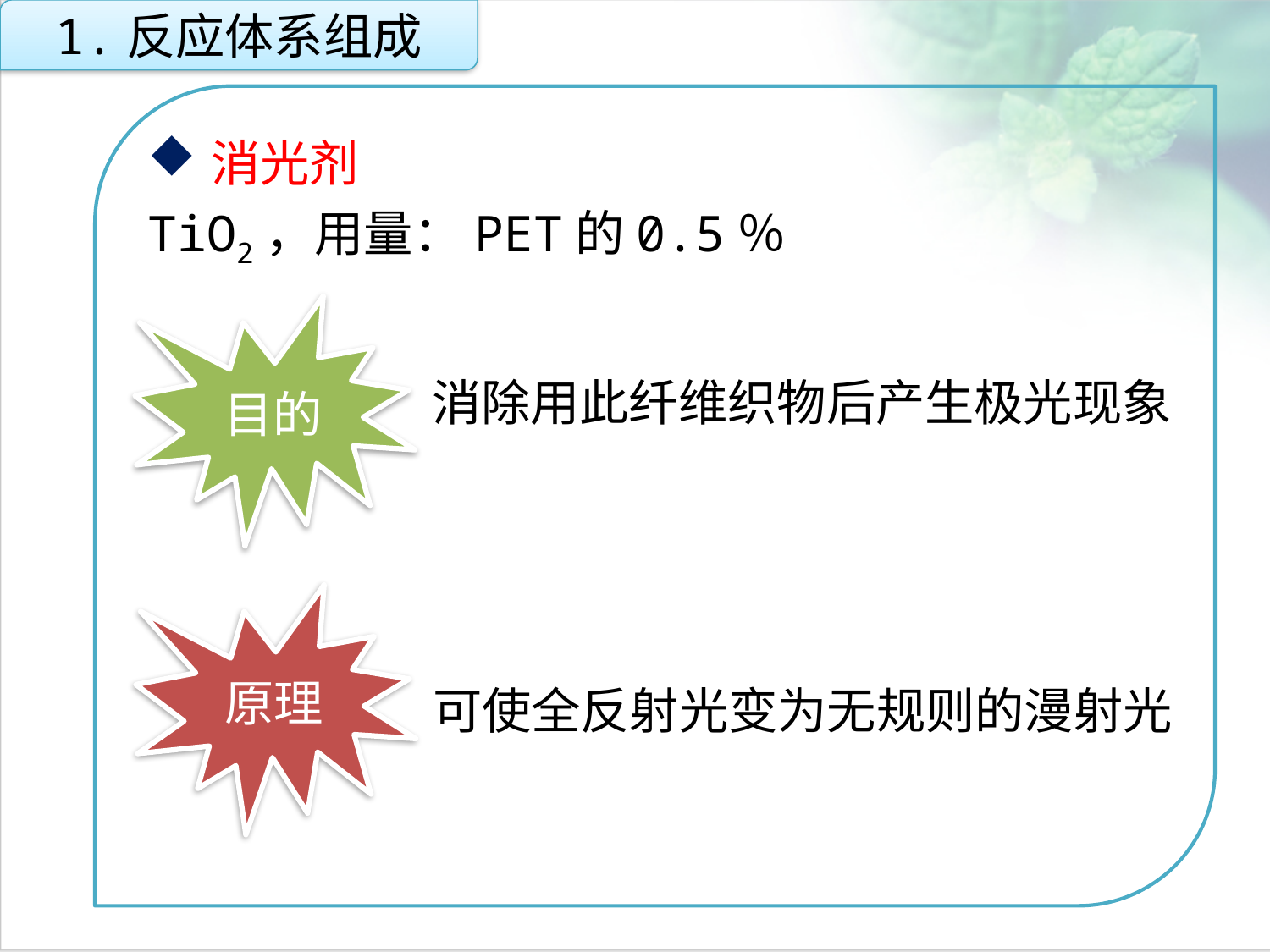

1.反应体系组成
消光剂
TiO2，用量：PET的0.5％
点击添加文本
目的
消除用此纤维织物后产生极光现象
点击添加文本
原理
点击添加文本
可使全反射光变为无规则的漫射光
点击添加文本